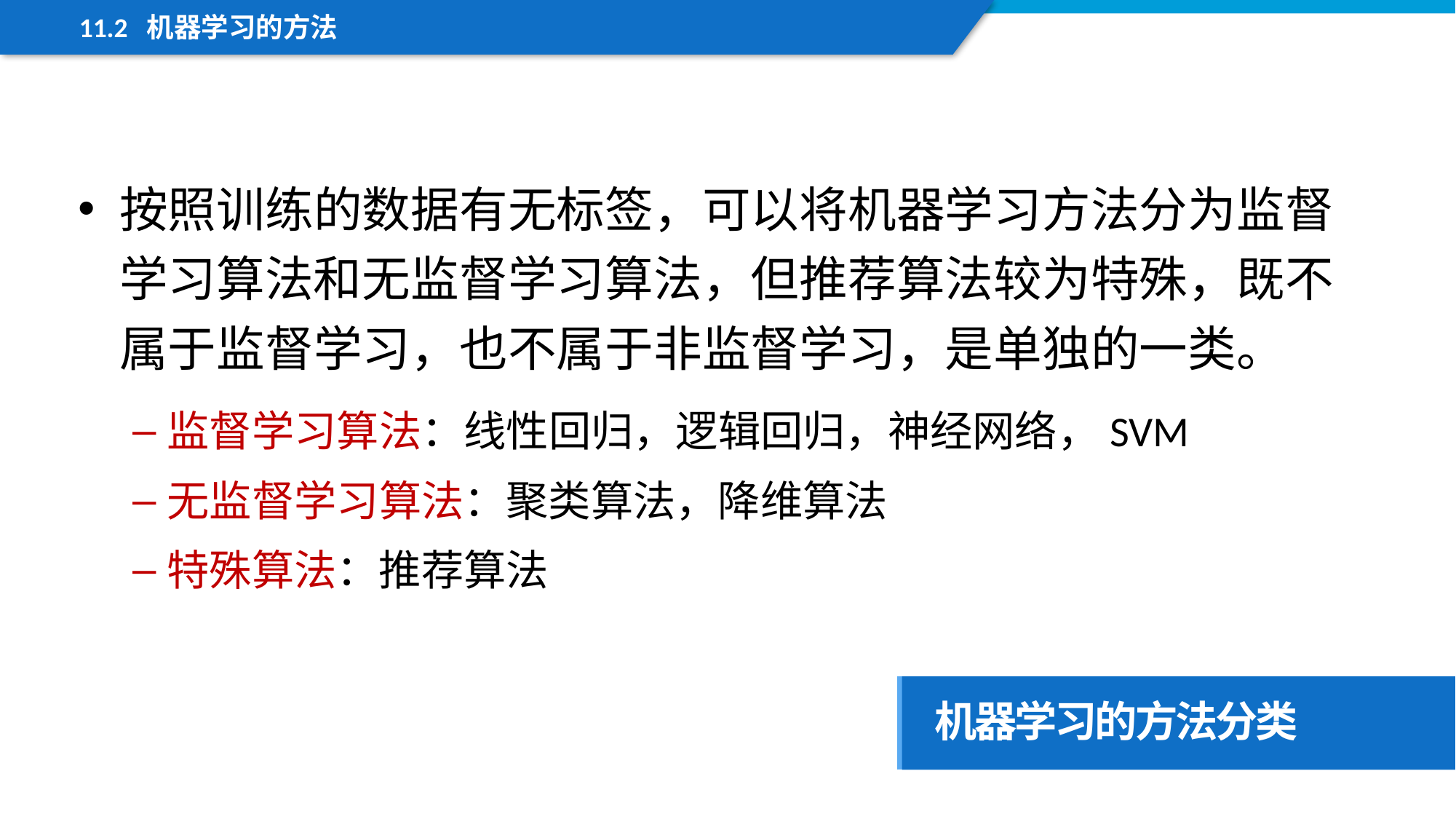

11.2  机器学习的方法
按照训练的数据有无标签，可以将机器学习方法分为监督学习算法和无监督学习算法，但推荐算法较为特殊，既不属于监督学习，也不属于非监督学习，是单独的一类。
监督学习算法：线性回归，逻辑回归，神经网络，SVM
无监督学习算法：聚类算法，降维算法
特殊算法：推荐算法

机器学习的方法分类